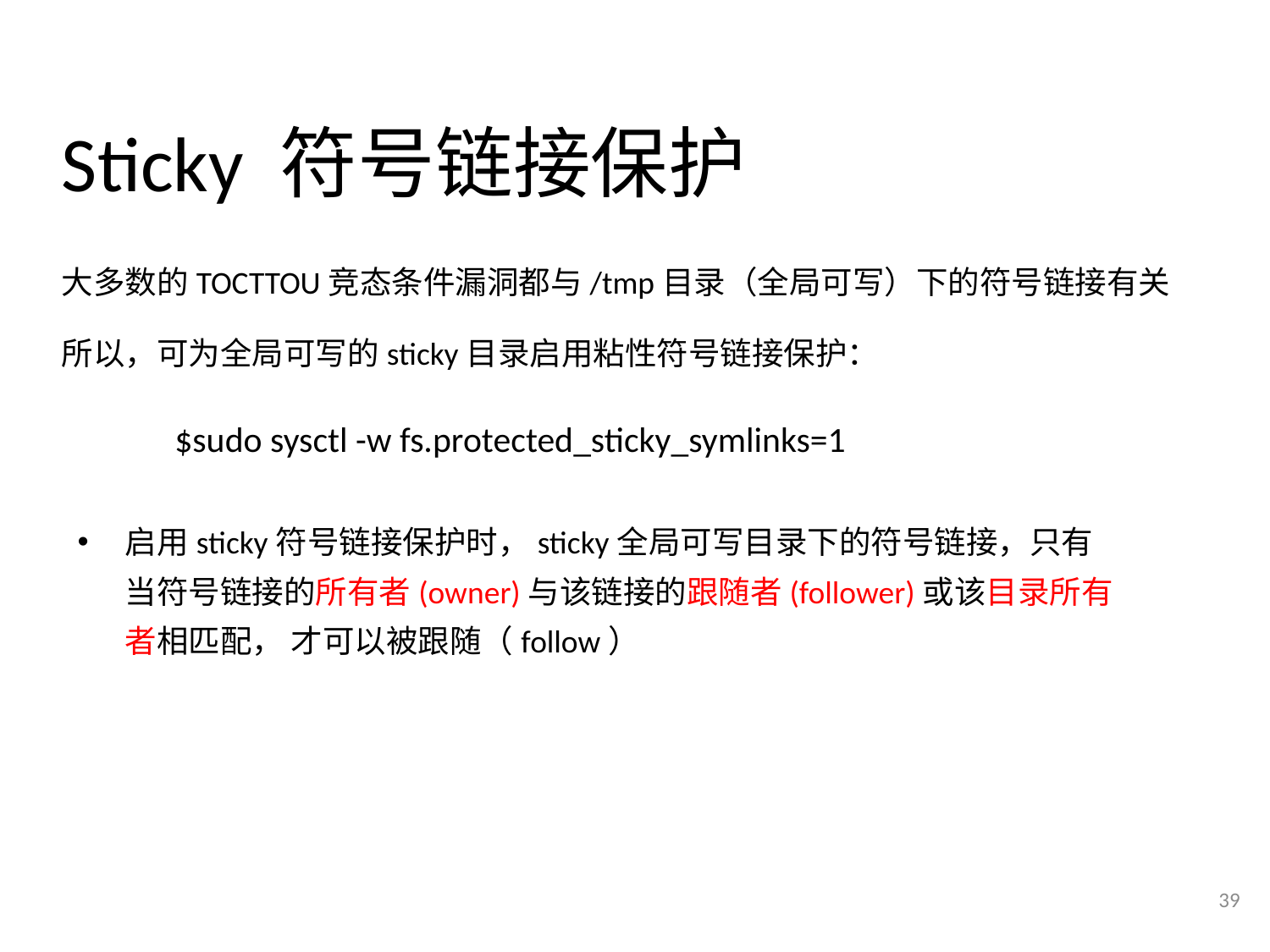

# Sticky 符号链接保护
大多数的TOCTTOU竞态条件漏洞都与/tmp目录（全局可写）下的符号链接有关
所以，可为全局可写的sticky目录启用粘性符号链接保护：
 $sudo sysctl -w fs.protected_sticky_symlinks=1
启用sticky符号链接保护时，sticky全局可写目录下的符号链接，只有当符号链接的所有者(owner)与该链接的跟随者(follower)或该目录所有者相匹配， 才可以被跟随（follow）

39